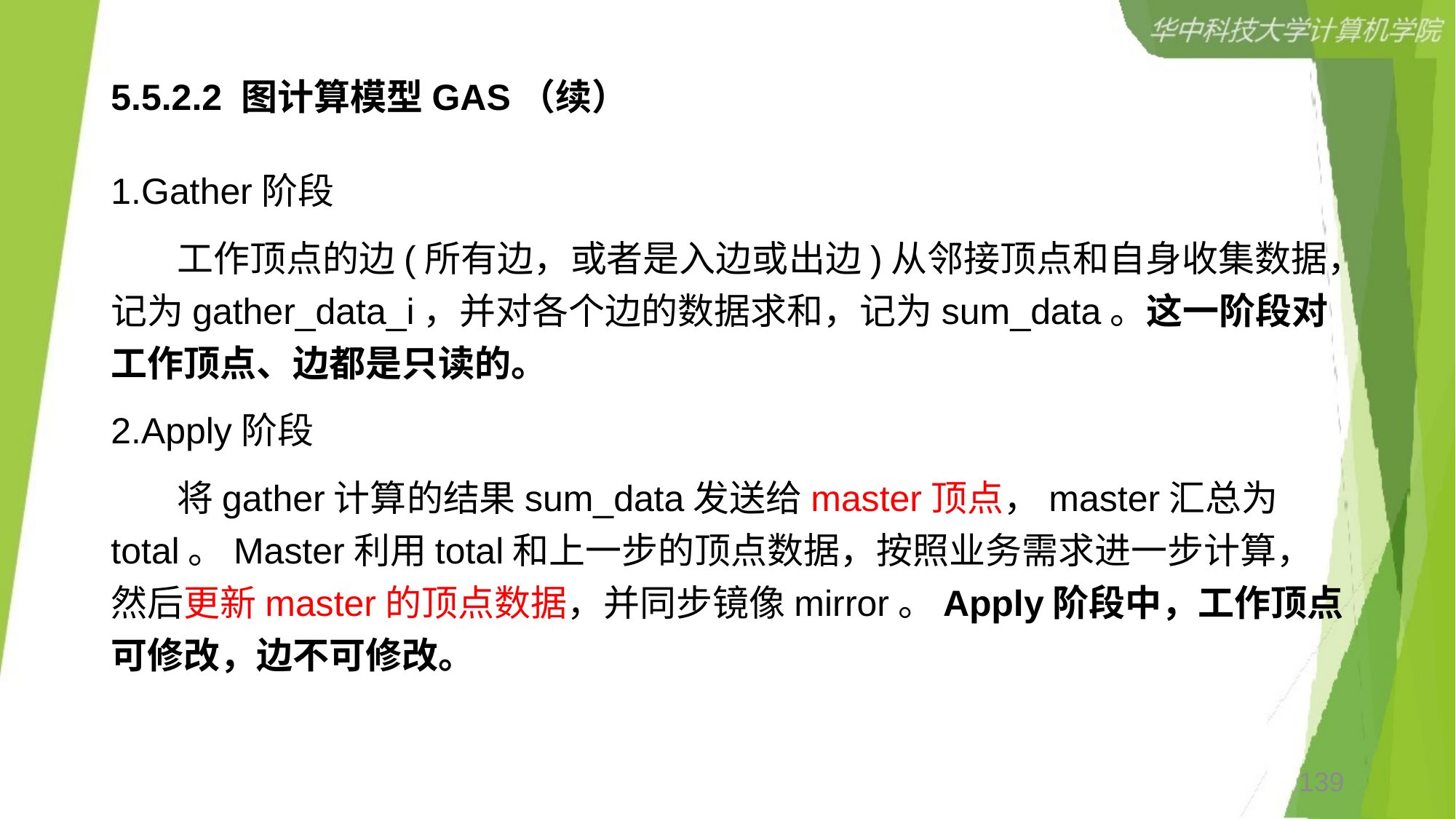

# 5.5.2.2 图计算模型GAS（续）
1.Gather阶段
       工作顶点的边(所有边，或者是入边或出边)从邻接顶点和自身收集数据，记为gather_data_i，并对各个边的数据求和，记为sum_data。这一阶段对工作顶点、边都是只读的。
2.Apply阶段
       将gather计算的结果sum_data发送给master顶点，master汇总为total。Master利用total和上一步的顶点数据，按照业务需求进一步计算，然后更新master的顶点数据，并同步镜像mirror。Apply阶段中，工作顶点可修改，边不可修改。
139